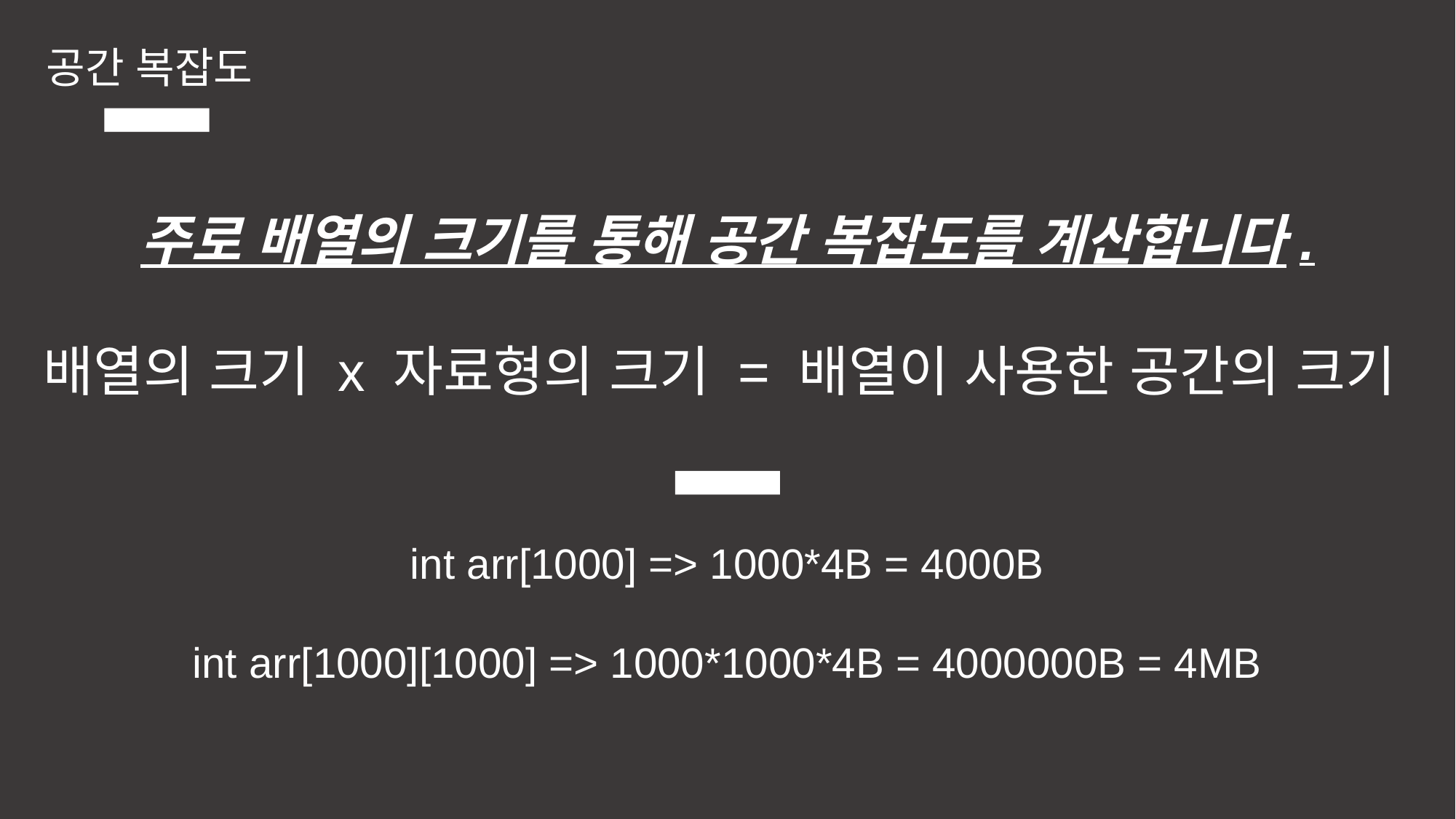

공간 복잡도

주로 배열의 크기를 통해 공간 복잡도를 계산합니다.

배열의 크기 x 자료형의 크기 = 배열이 사용한 공간의 크기

int arr[1000] => 1000*4B = 4000B
int arr[1000][1000] => 1000*1000*4B = 4000000B = 4MB